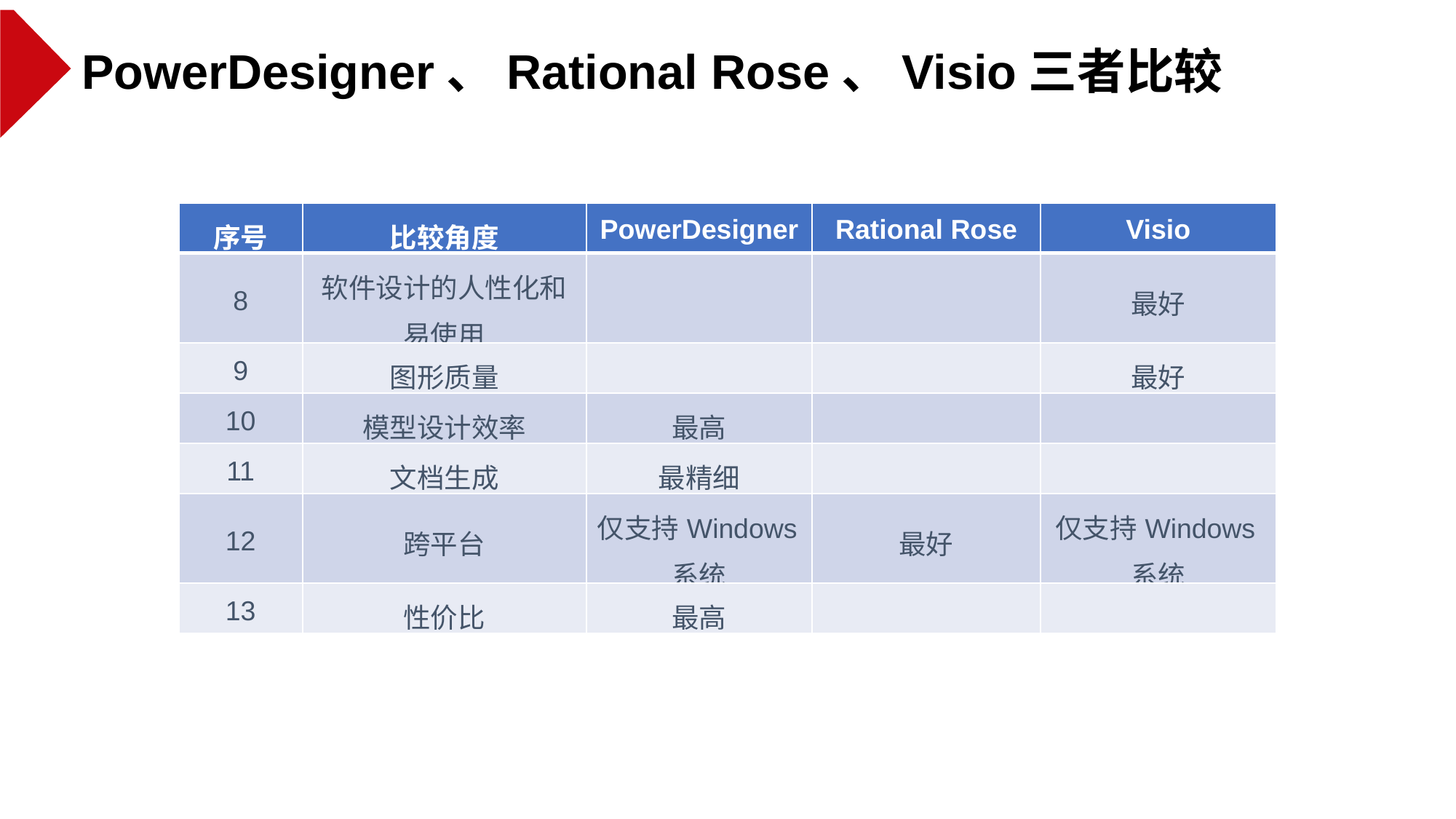

PowerDesigner、Rational Rose、Visio三者比较
| 序号 | 比较角度 | PowerDesigner | Rational Rose | Visio |
| --- | --- | --- | --- | --- |
| 8 | 软件设计的人性化和易使用 |  |  | 最好 |
| 9 | 图形质量 |  |  | 最好 |
| 10 | 模型设计效率 | 最高 |  |  |
| 11 | 文档生成 | 最精细 |  |  |
| 12 | 跨平台 | 仅支持Windows系统 | 最好 | 仅支持Windows系统 |
| 13 | 性价比 | 最高 |  |  |